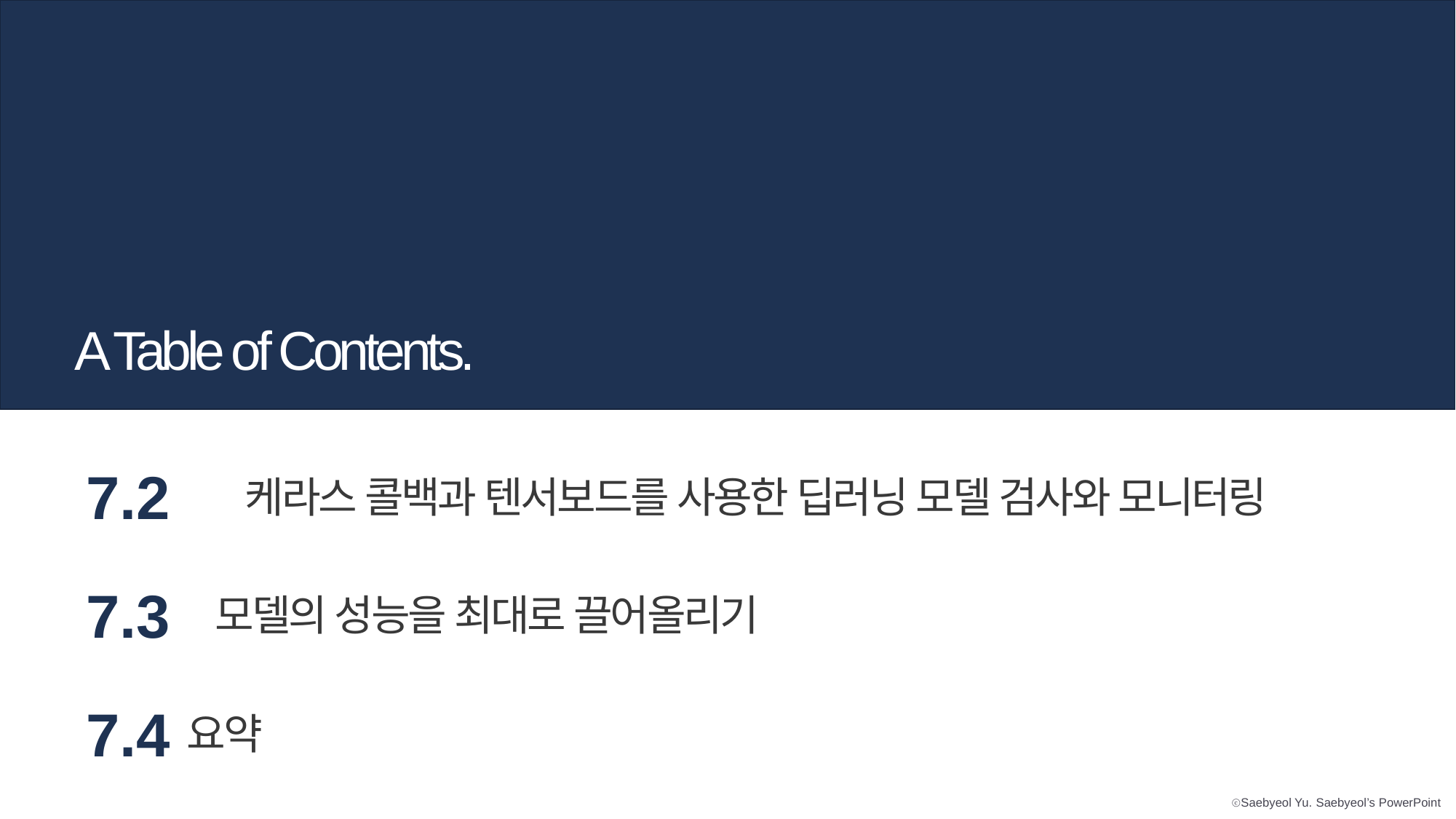

A Table of Contents.
7.2
케라스 콜백과 텐서보드를 사용한 딥러닝 모델 검사와 모니터링
7.3
모델의 성능을 최대로 끌어올리기
7.4
요약